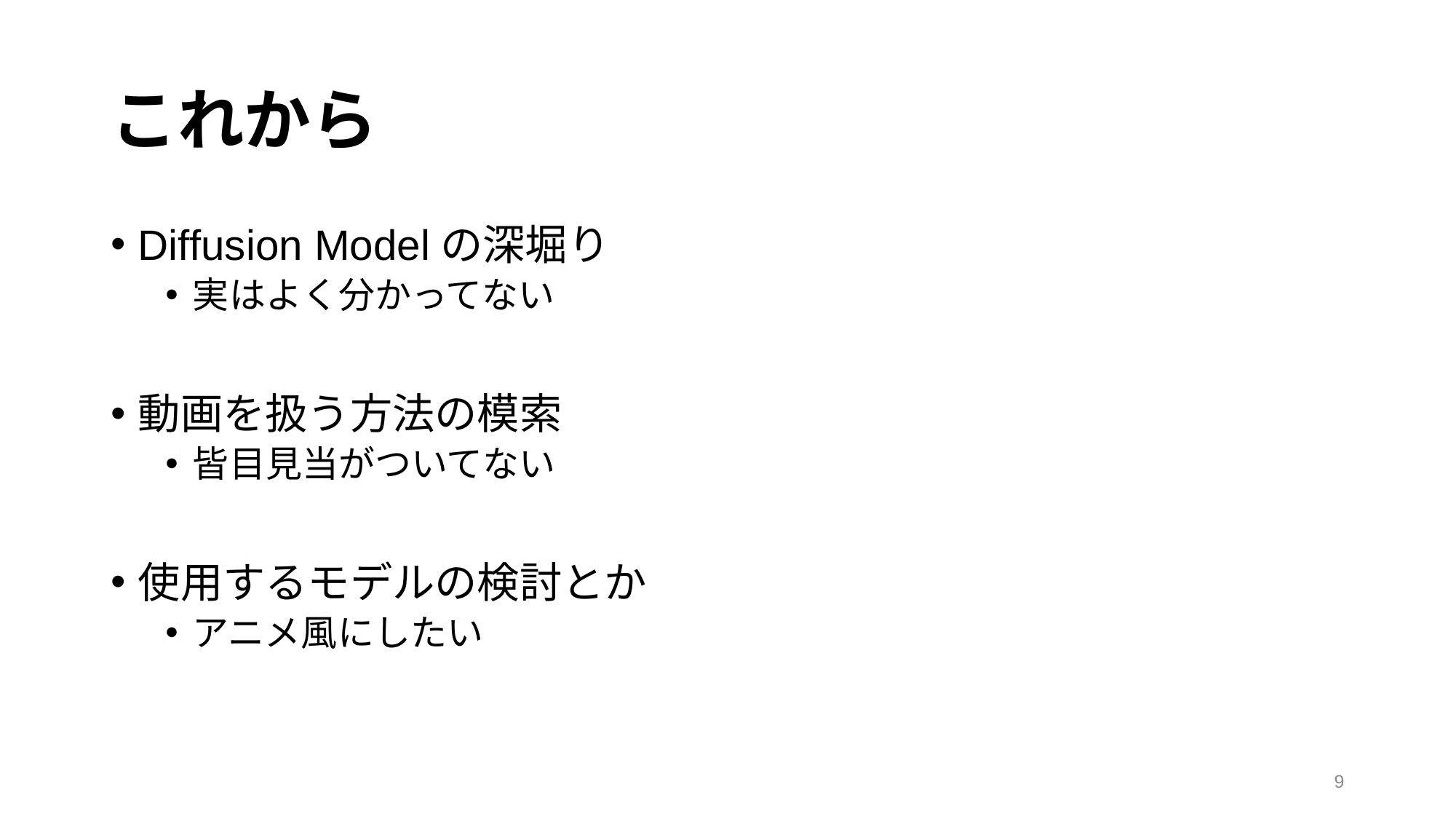

# これから
Diffusion Modelの深堀り
実はよく分かってない

動画を扱う方法の模索
皆目見当がついてない

使用するモデルの検討とか
アニメ風にしたい
9